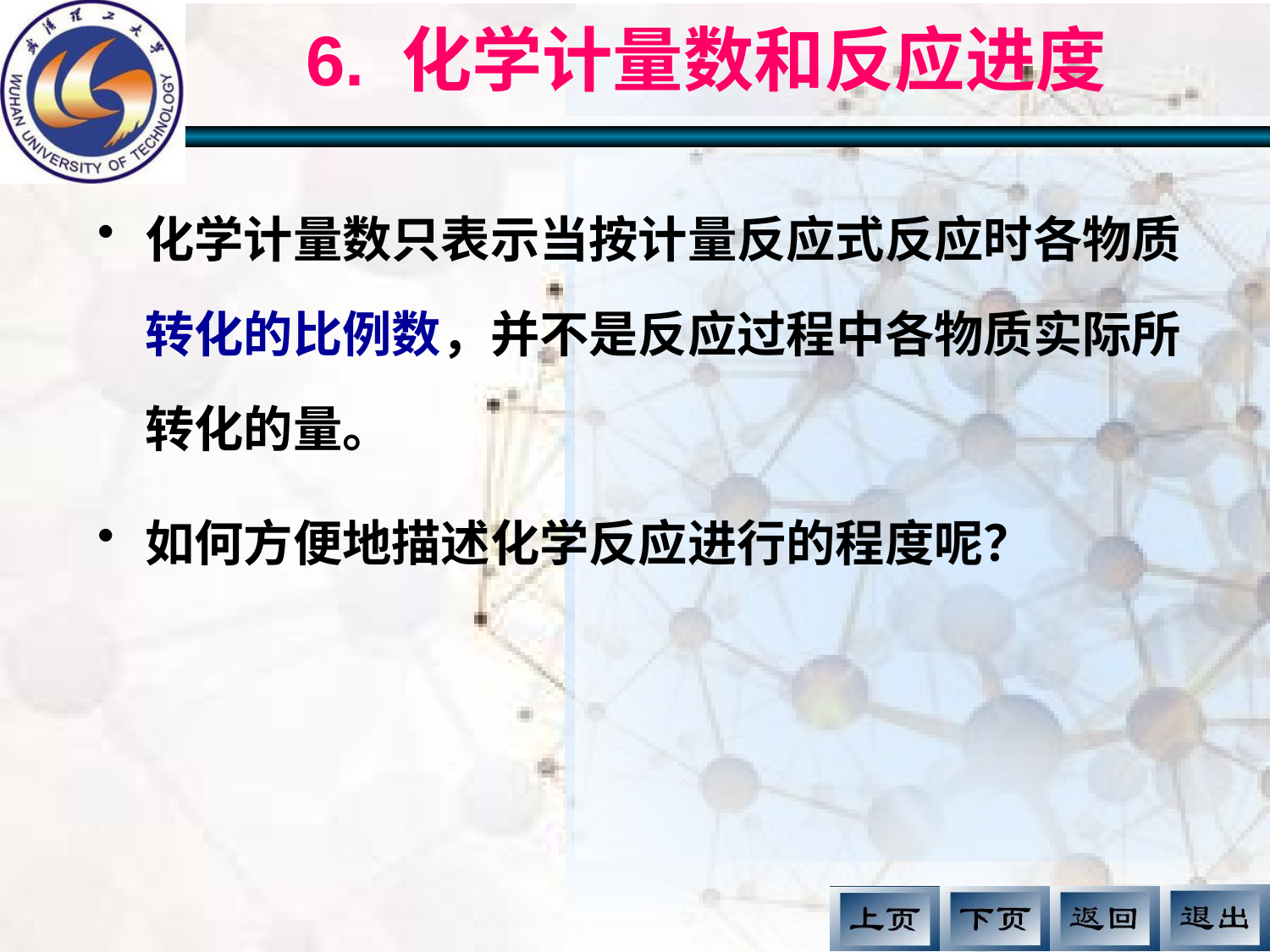

# 6. 化学计量数和反应进度
化学计量数只表示当按计量反应式反应时各物质转化的比例数，并不是反应过程中各物质实际所转化的量。
如何方便地描述化学反应进行的程度呢？